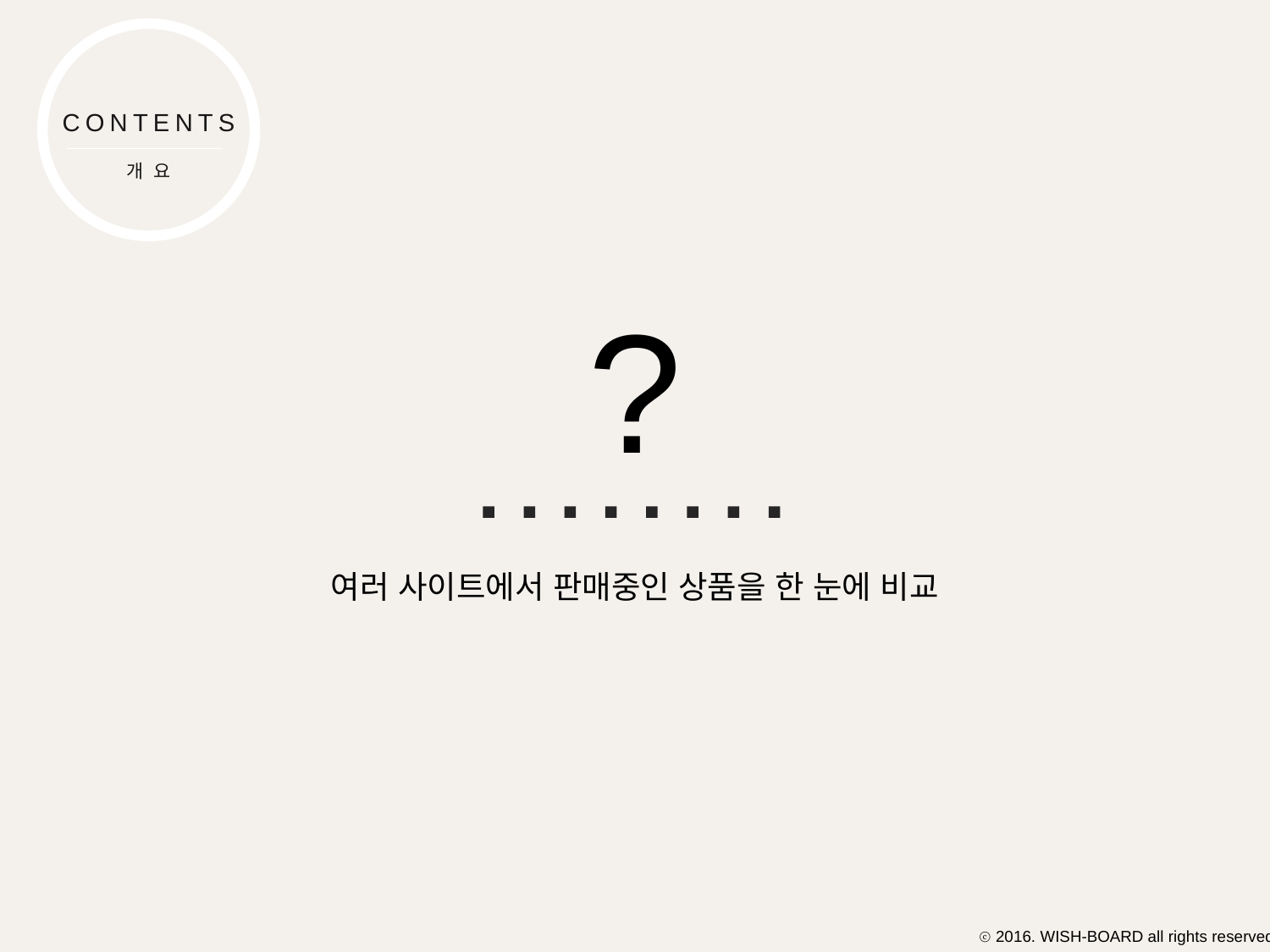

CONTENTS
개요

?

여러 사이트에서 판매중인 상품을 한 눈에 비교

ⓒ 2016. WISH-BOARD all rights reserved.